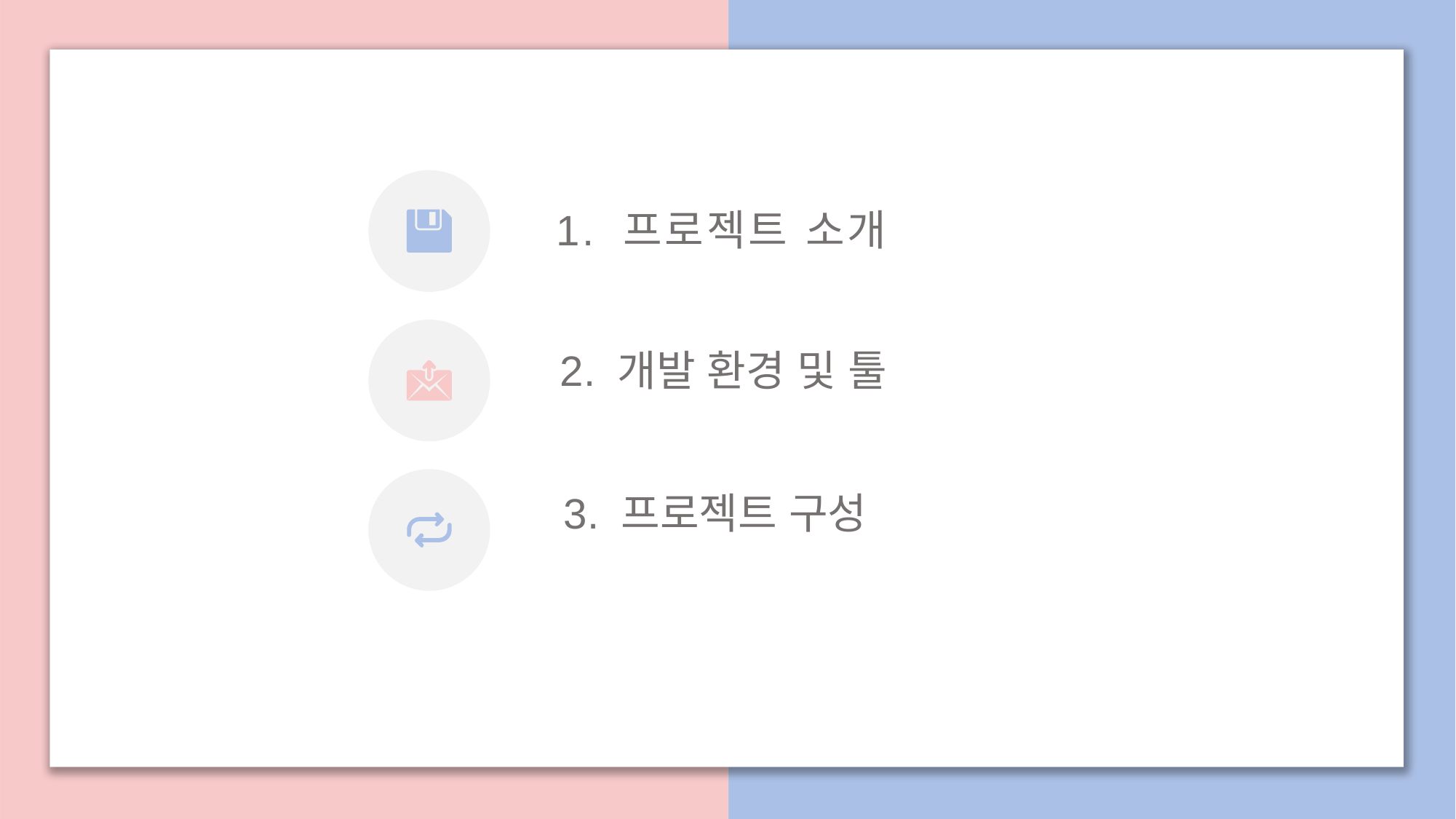

1. 프로젝트 소개

2. 개발 환경 및 툴

3. 프로젝트 구성